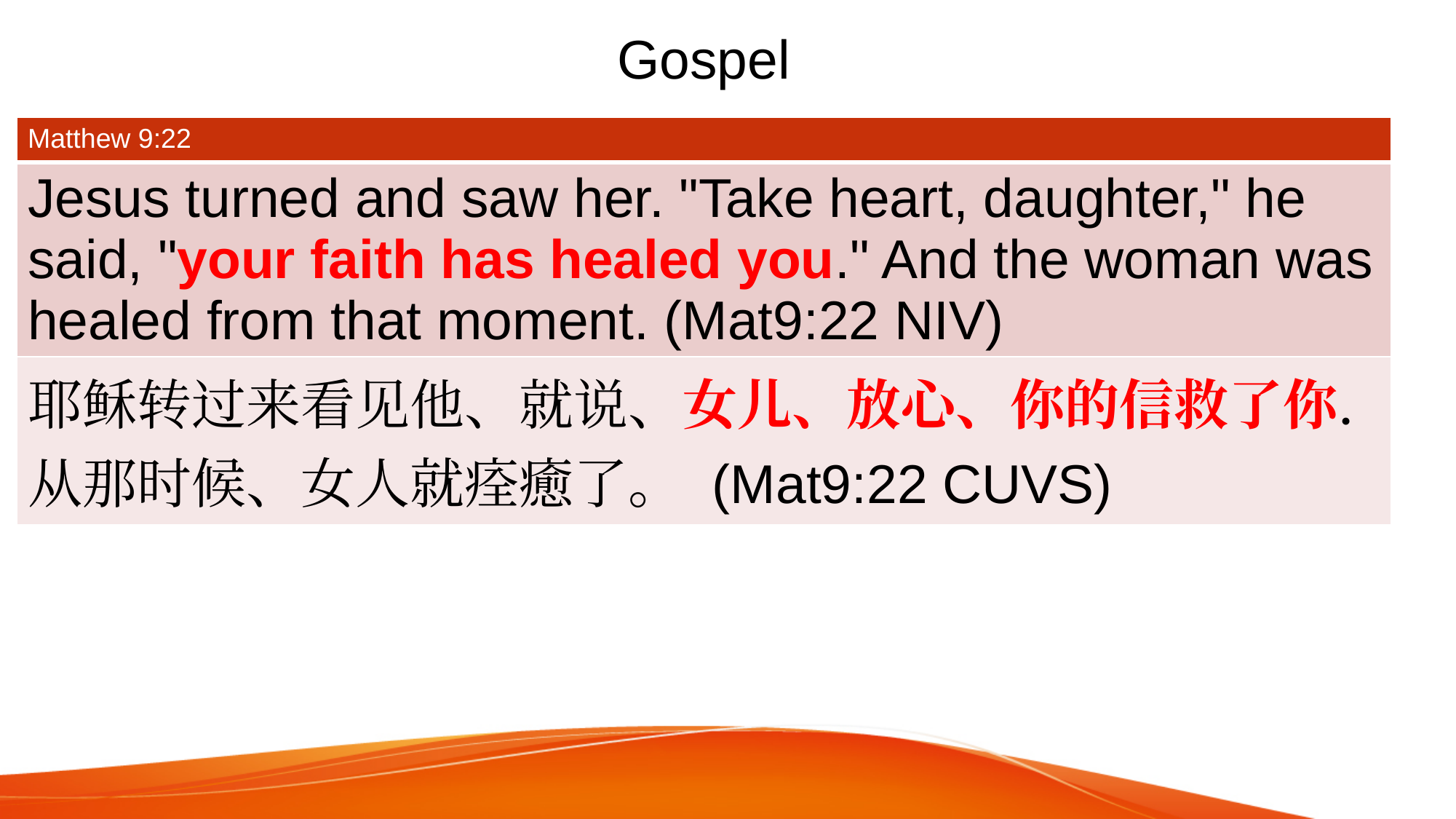

# Gospel
| Matthew 9:22 |
| --- |
| Jesus turned and saw her. "Take heart, daughter," he said, "your faith has healed you." And the woman was healed from that moment. (Mat9:22 NIV) |
| 耶稣转过来看见他、就说、女儿、放心、你的信救了你．从那时候、女人就痊癒了。 (Mat9:22 CUVS) |